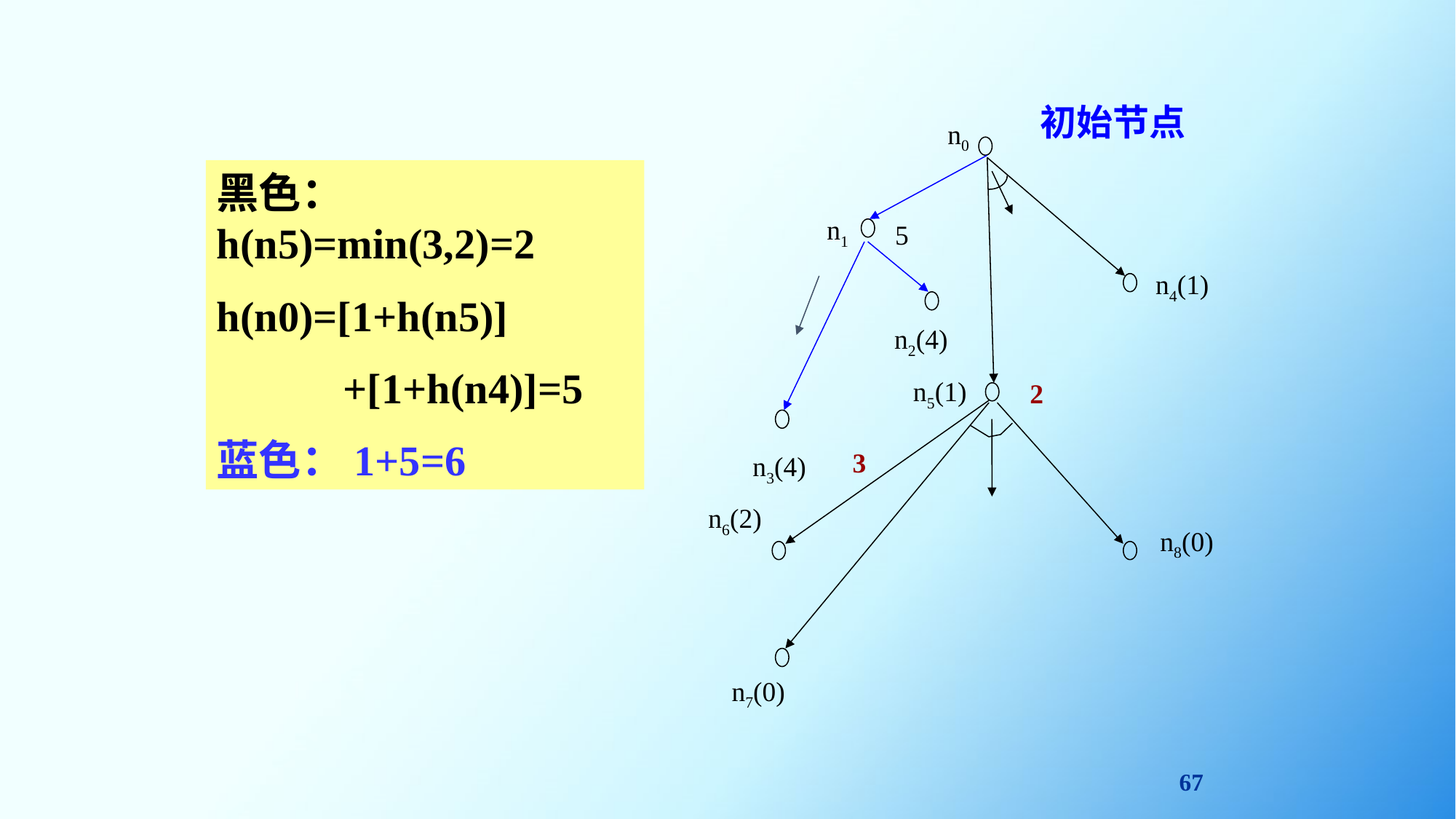

初始节点
n0

n1
5

n2(4)

n3(4)
n4(1)

n5(1)

2

n6(2)
n8(0)

n7(0)
黑色：h(n5)=min(3,2)=2
h(n0)=[1+h(n5)]
            +[1+h(n4)]=5
蓝色：1+5=6

3
67